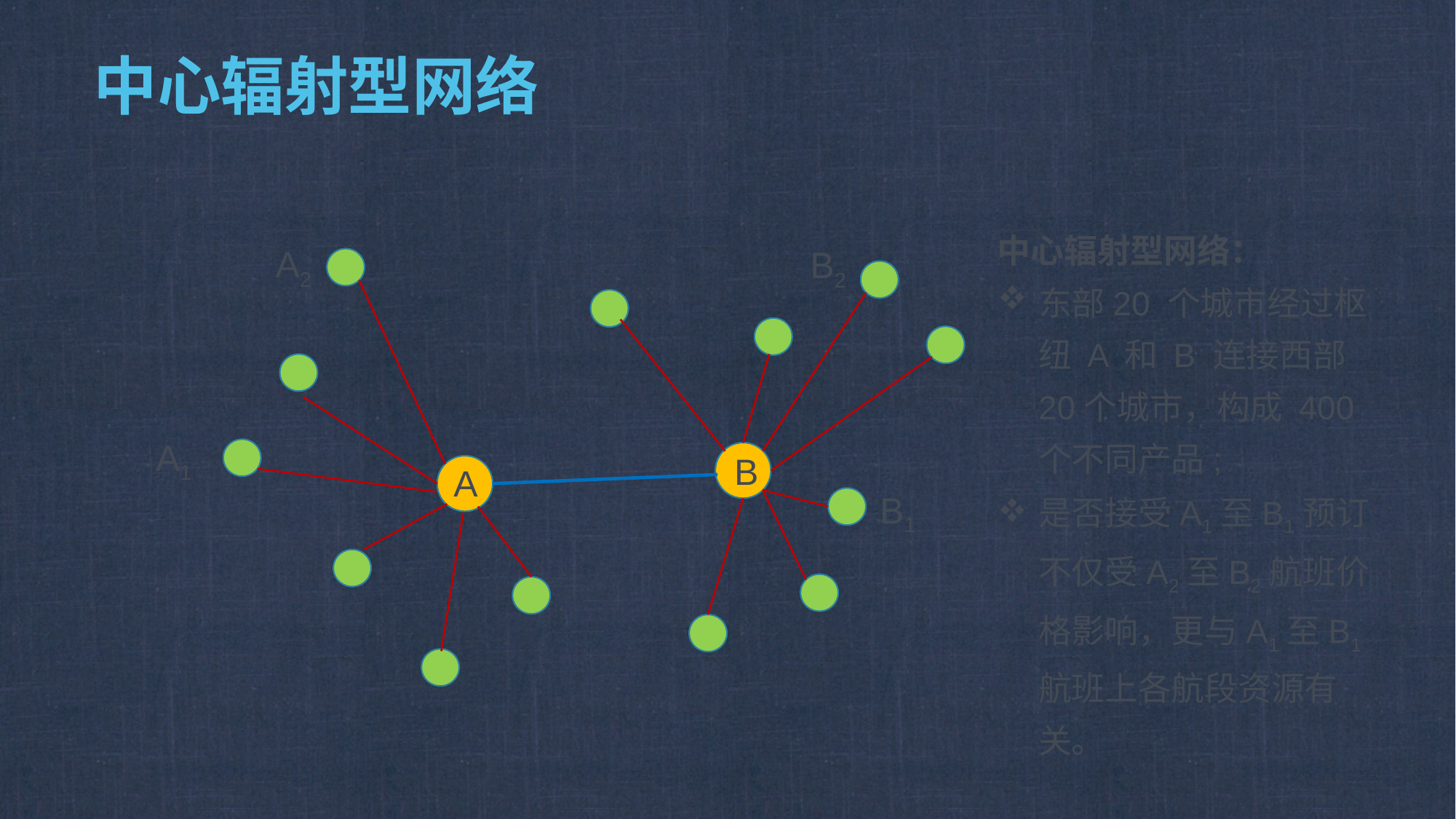

# 中心辐射型网络

中心辐射型网络：
东部20 个城市经过枢纽 A 和 B 连接西部20个城市，构成 400 个不同产品;
是否接受A1至B1预订不仅受A2至B2航班价格影响，更与A1至B1航班上各航段资源有关。
A2
B2

A1

B
A

B1